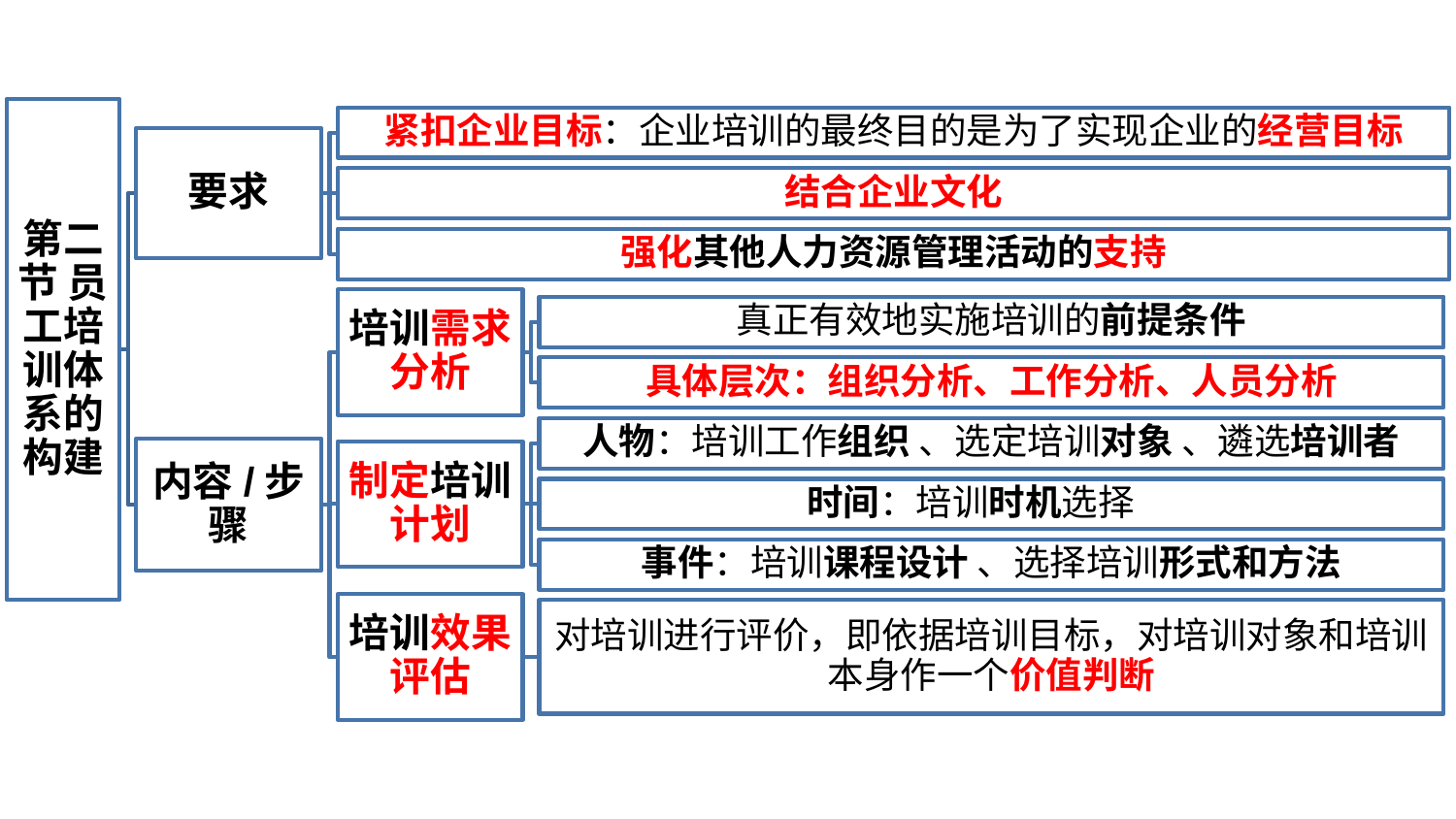

第二节 员工培训体系的构建
要求
紧扣企业目标：企业培训的最终目的是为了实现企业的经营目标
结合企业文化
强化其他人力资源管理活动的支持
内容/步骤
培训需求分析
真正有效地实施培训的前提条件
具体层次：组织分析、工作分析、人员分析
制定培训计划
人物：培训工作组织 、选定培训对象 、遴选培训者
时间：培训时机选择
事件：培训课程设计 、选择培训形式和方法
培训效果评估
对培训进行评价，即依据培训目标，对培训对象和培训本身作一个价值判断
多题型